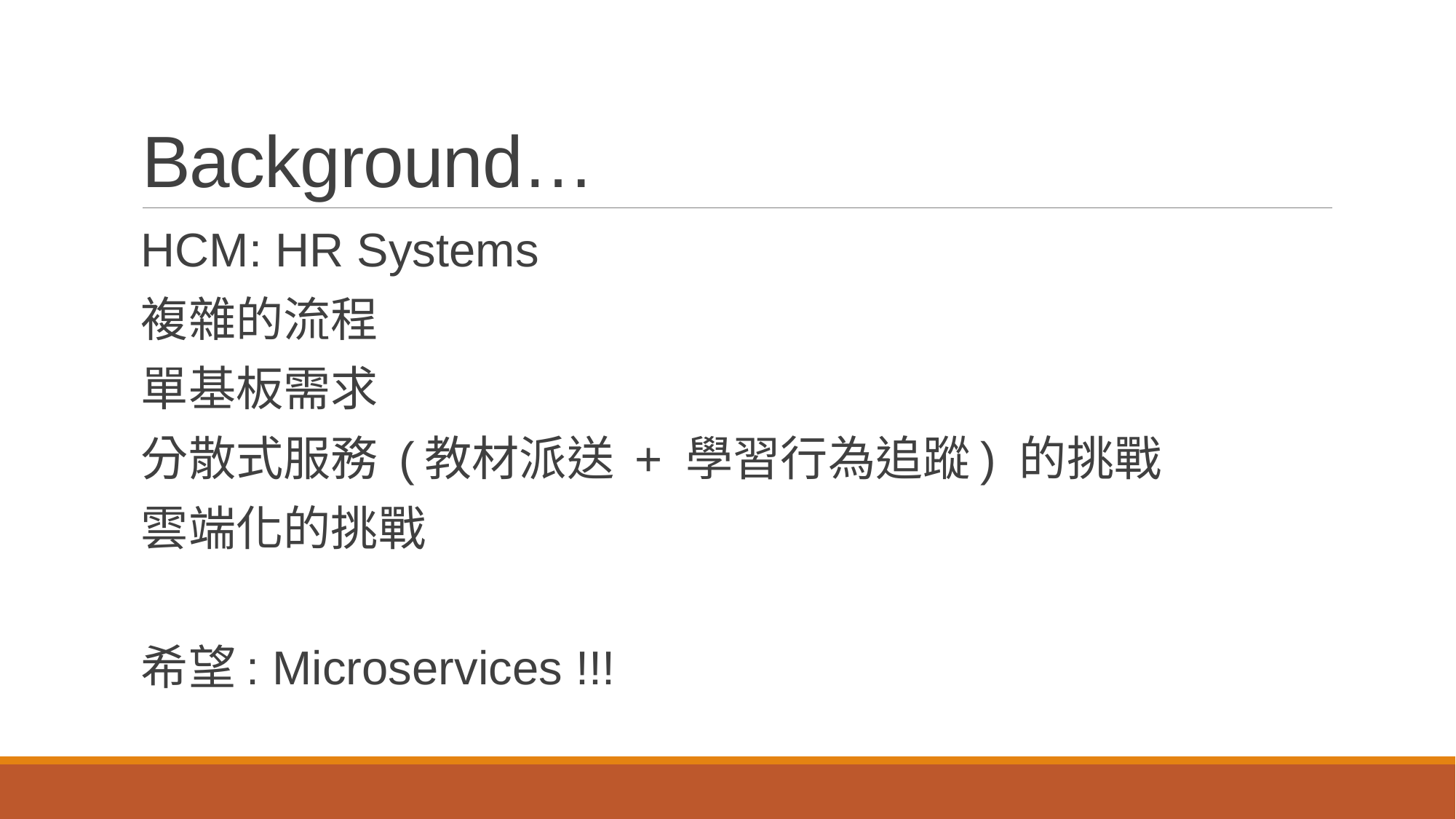

# Background…
HCM: HR Systems
複雜的流程
單基板需求
分散式服務 (教材派送 + 學習行為追蹤) 的挑戰
雲端化的挑戰

希望: Microservices !!!